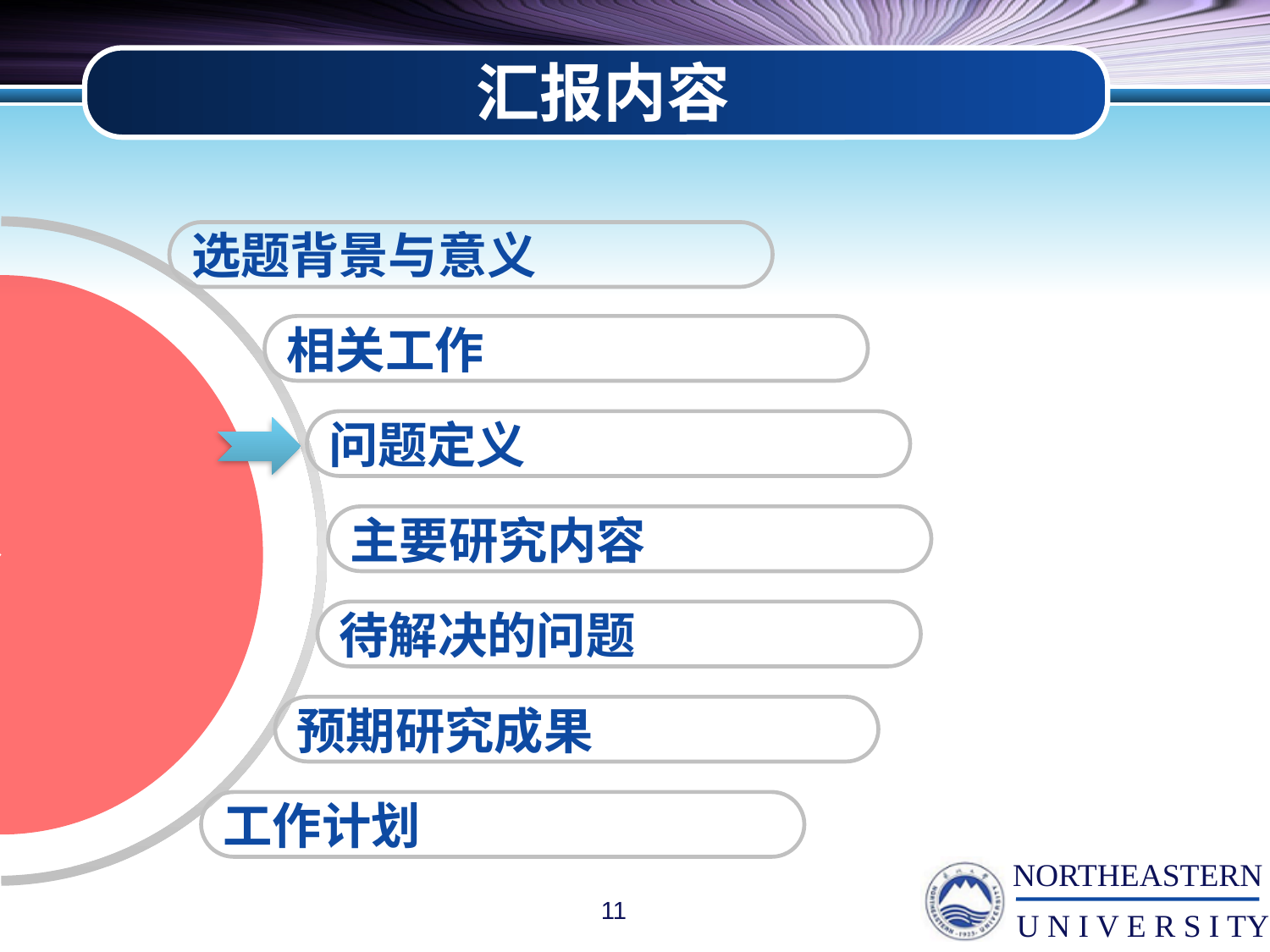

汇报内容

选题背景与意义

相关工作
问题定义

主要研究内容
待解决的问题
预期研究成果
工作计划
11